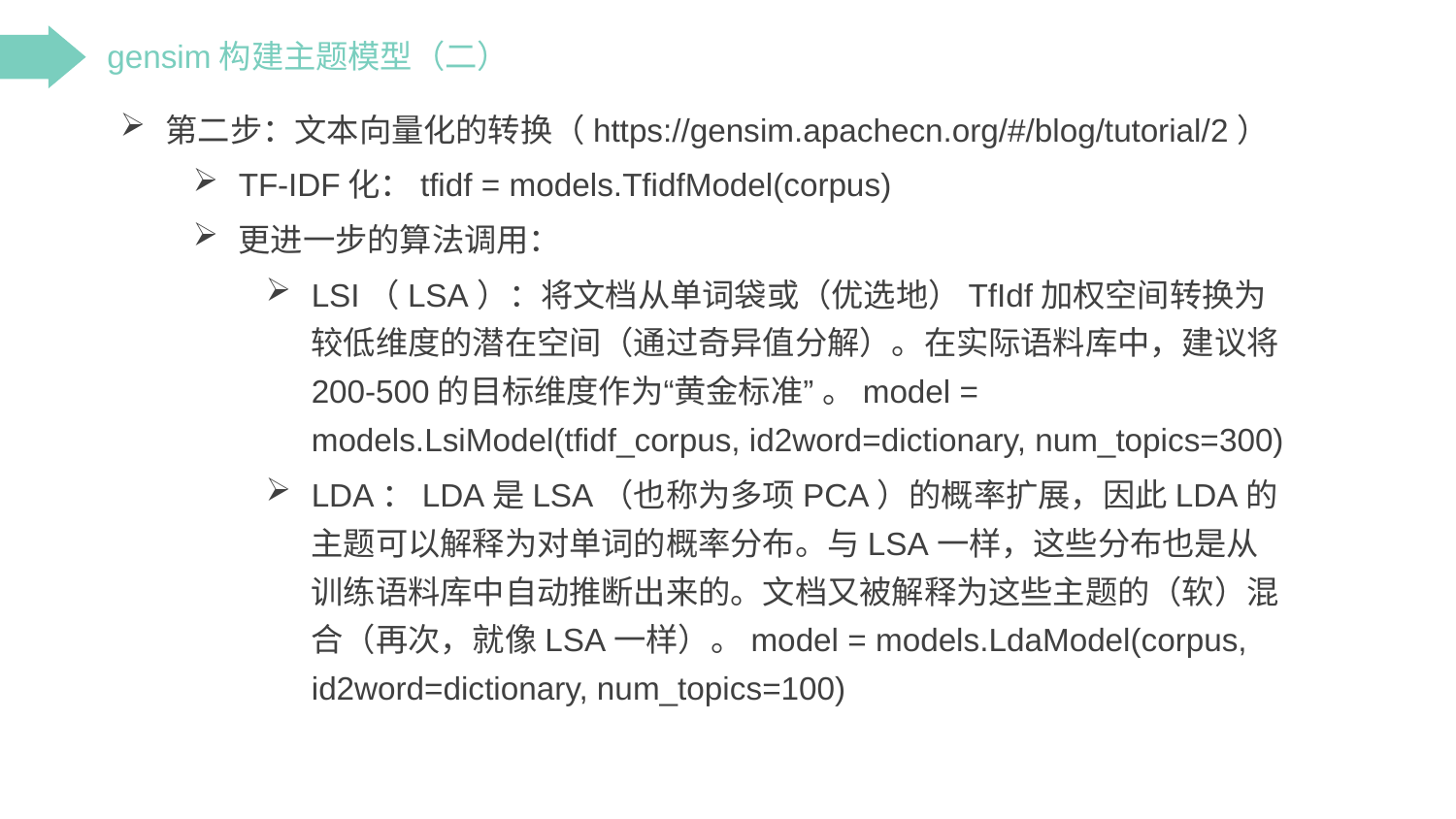

gensim构建主题模型（二）
第二步：文本向量化的转换（https://gensim.apachecn.org/#/blog/tutorial/2）
TF-IDF化：tfidf = models.TfidfModel(corpus)
更进一步的算法调用：
LSI（LSA）：将文档从单词袋或（优选地）TfIdf加权空间转换为较低维度的潜在空间（通过奇异值分解）。在实际语料库中，建议将200-500的目标维度作为“黄金标准” 。model = models.LsiModel(tfidf_corpus, id2word=dictionary, num_topics=300)
LDA：LDA是LSA（也称为多项PCA）的概率扩展，因此LDA的主题可以解释为对单词的概率分布。与LSA一样，这些分布也是从训练语料库中自动推断出来的。文档又被解释为这些主题的（软）混合（再次，就像LSA一样）。model = models.LdaModel(corpus, id2word=dictionary, num_topics=100)